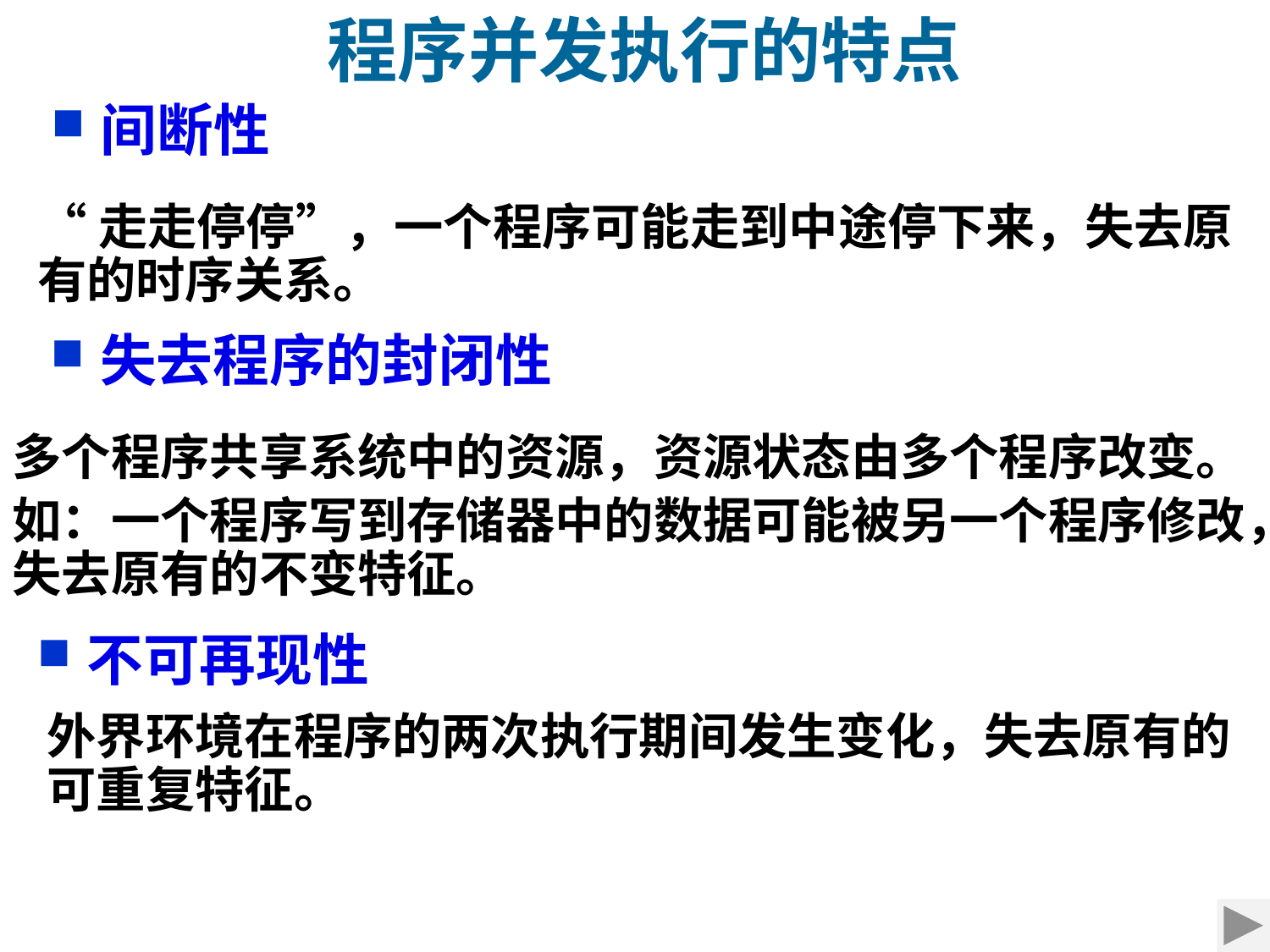

程序并发执行的特点
间断性
“走走停停”，一个程序可能走到中途停下来，失去原有的时序关系。
失去程序的封闭性
多个程序共享系统中的资源，资源状态由多个程序改变。
如：一个程序写到存储器中的数据可能被另一个程序修改，失去原有的不变特征。
不可再现性
外界环境在程序的两次执行期间发生变化，失去原有的可重复特征。